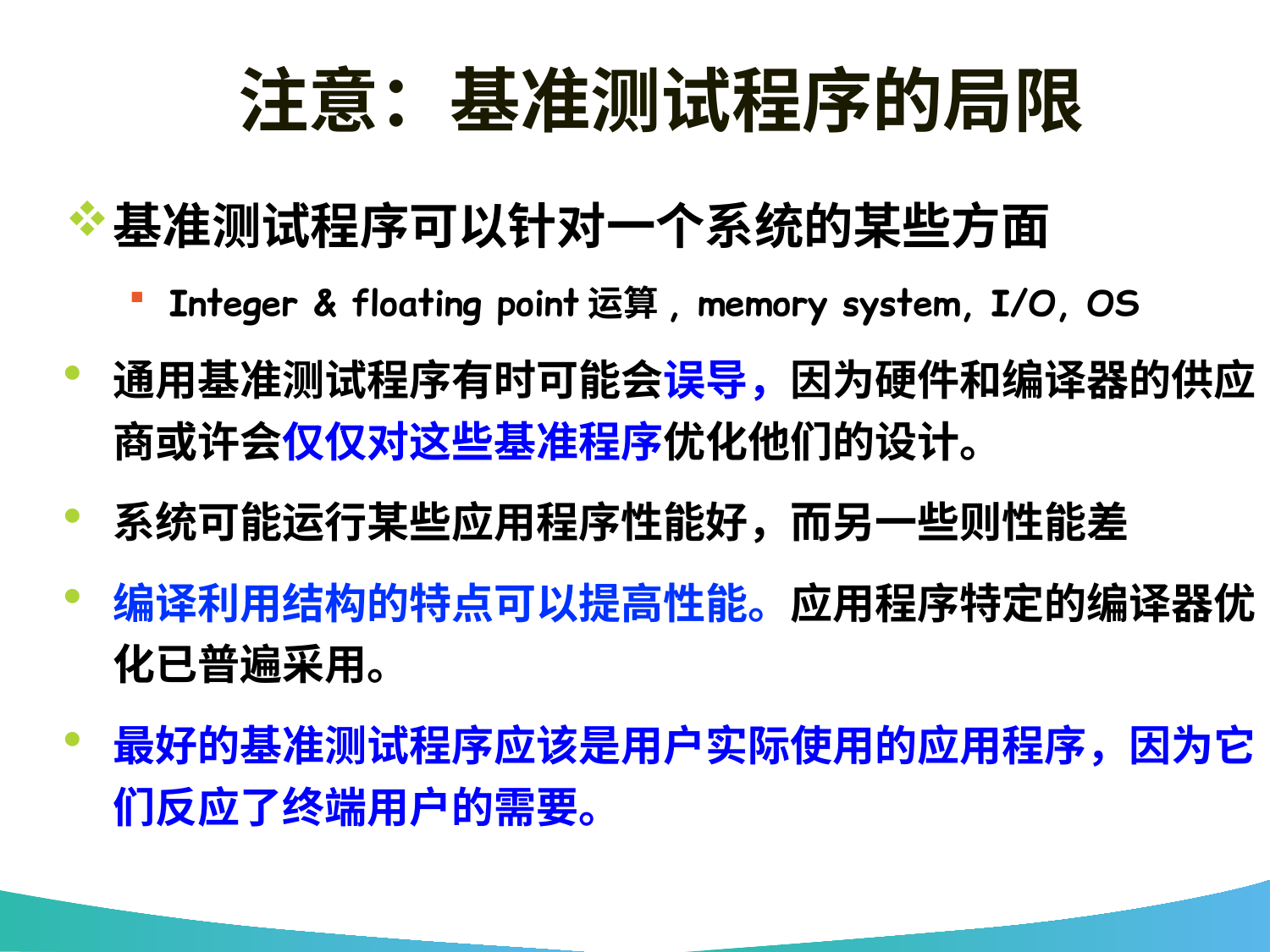

# 注意：基准测试程序的局限
基准测试程序可以针对一个系统的某些方面
Integer & floating point运算, memory system, I/O, OS
通用基准测试程序有时可能会误导，因为硬件和编译器的供应商或许会仅仅对这些基准程序优化他们的设计。
系统可能运行某些应用程序性能好，而另一些则性能差
编译利用结构的特点可以提高性能。应用程序特定的编译器优化已普遍采用。
最好的基准测试程序应该是用户实际使用的应用程序，因为它们反应了终端用户的需要。